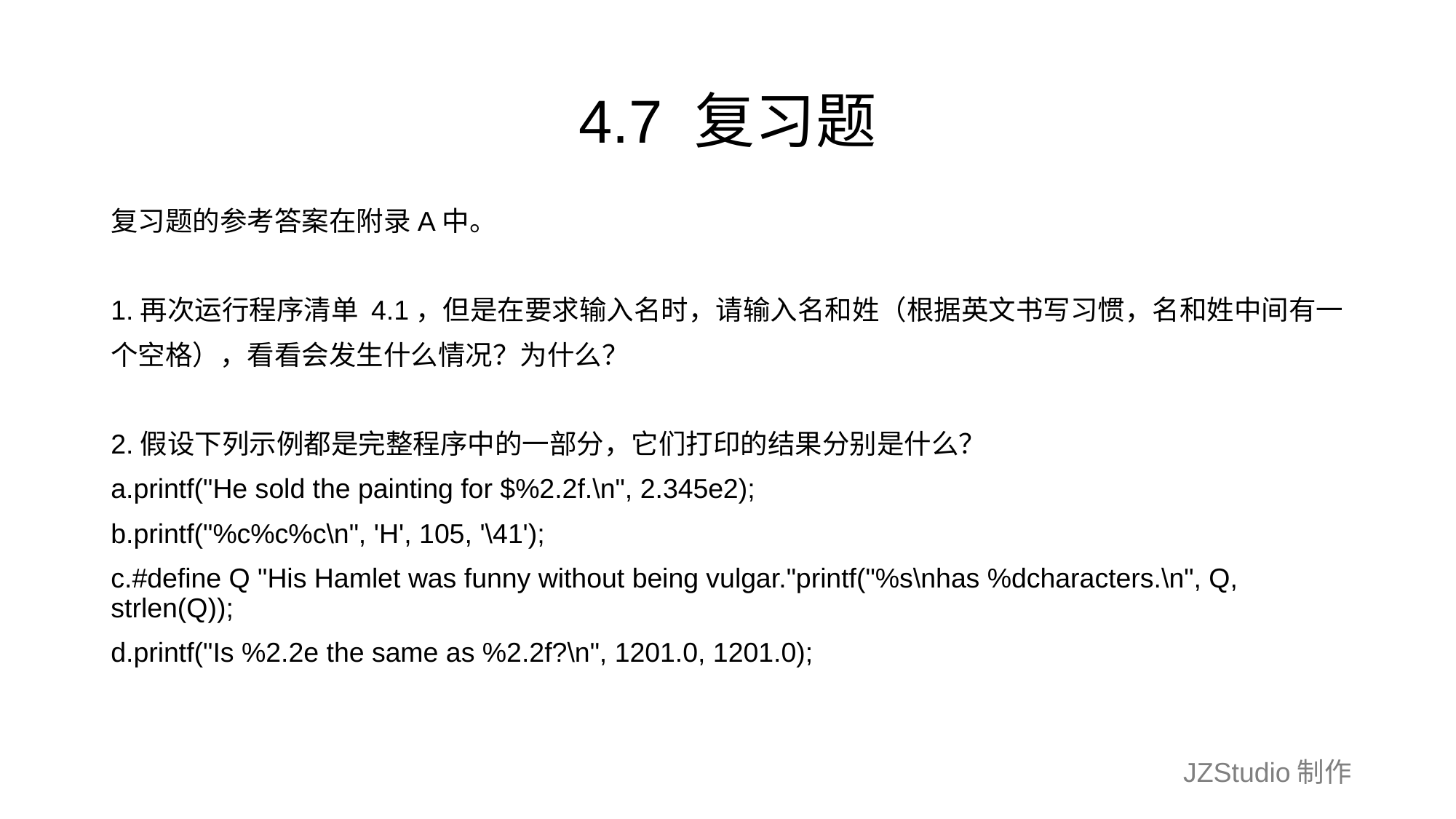

# 4.7 复习题
复习题的参考答案在附录A中。

1.再次运行程序清单 4.1，但是在要求输入名时，请输入名和姓（根据英文书写习惯，名和姓中间有一
个空格），看看会发生什么情况？为什么？

2.假设下列示例都是完整程序中的一部分，它们打印的结果分别是什么？
a.printf("He sold the painting for $%2.2f.\n", 2.345e2);
b.printf("%c%c%c\n", 'H', 105, '\41');
c.#define Q "His Hamlet was funny without being vulgar."printf("%s\nhas %dcharacters.\n", Q, strlen(Q));
d.printf("Is %2.2e the same as %2.2f?\n", 1201.0, 1201.0);